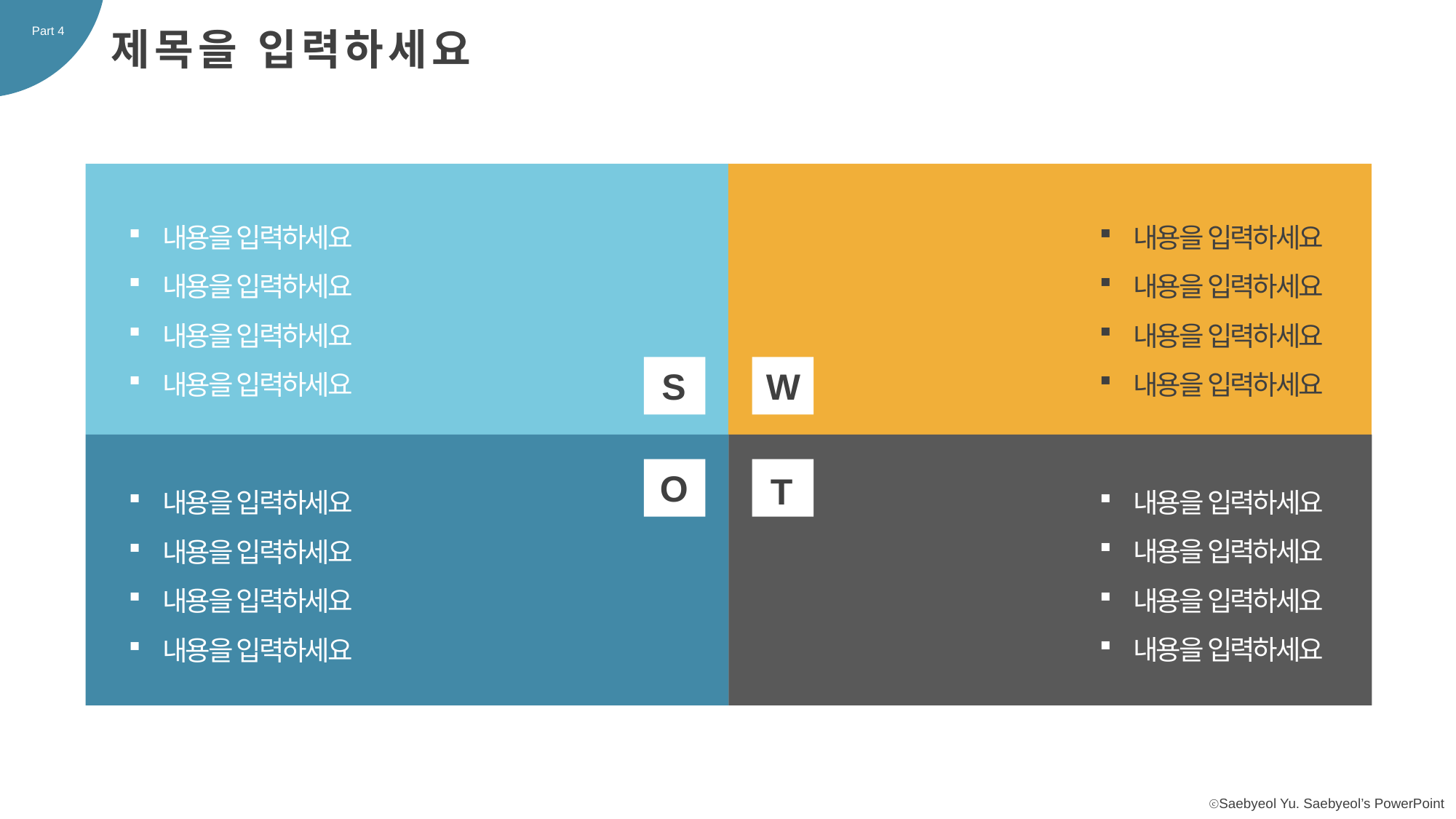

Part 4
제목을 입력하세요

내용을 입력하세요
내용을 입력하세요
내용을 입력하세요
내용을 입력하세요
내용을 입력하세요
내용을 입력하세요
내용을 입력하세요
내용을 입력하세요

S
W

O
T
내용을 입력하세요
내용을 입력하세요
내용을 입력하세요
내용을 입력하세요
내용을 입력하세요
내용을 입력하세요
내용을 입력하세요
내용을 입력하세요